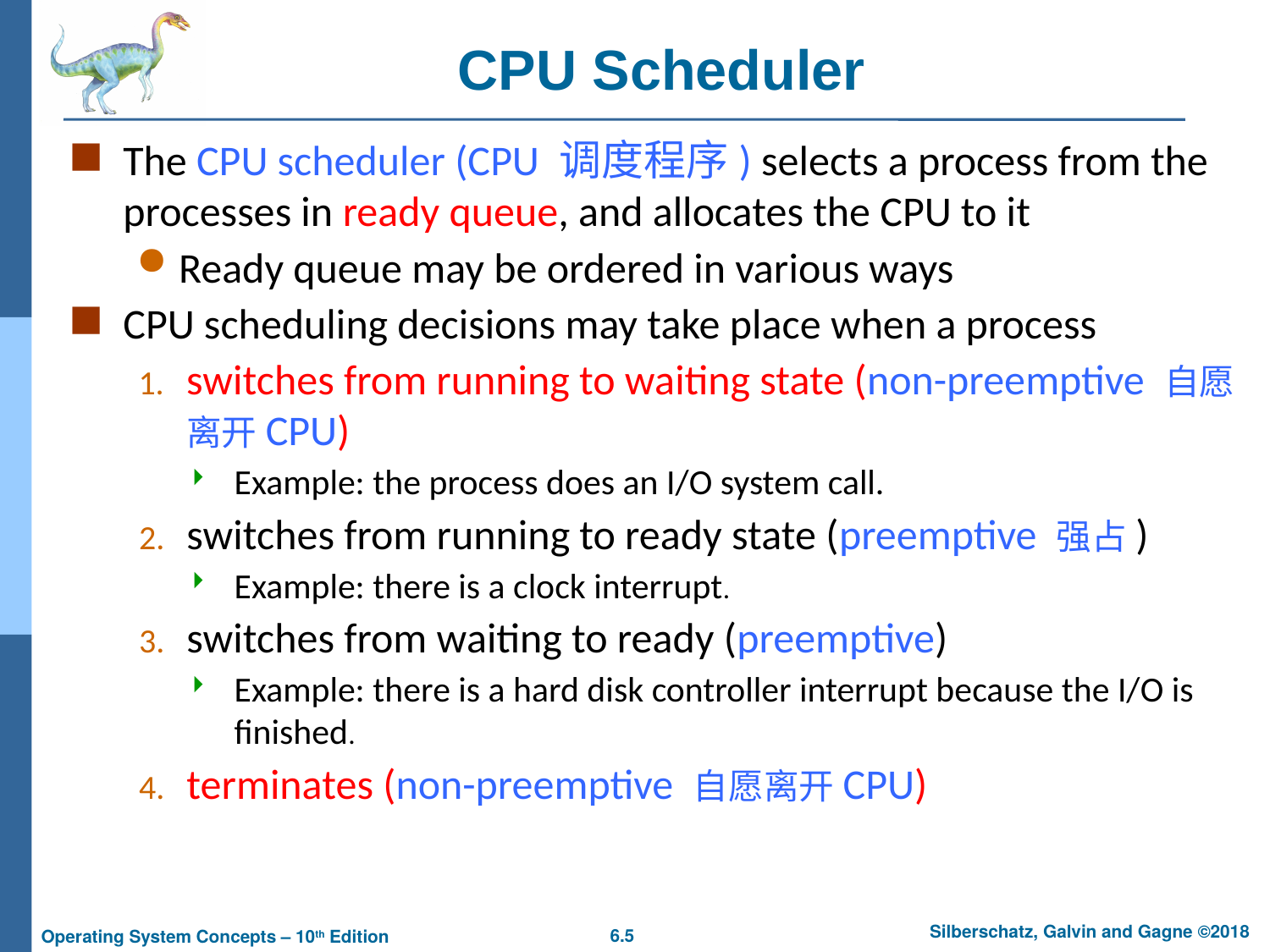

# CPU Scheduler
The CPU scheduler (CPU 调度程序) selects a process from the processes in ready queue, and allocates the CPU to it
Ready queue may be ordered in various ways
CPU scheduling decisions may take place when a process
switches from running to waiting state (non-preemptive 自愿离开CPU)
Example: the process does an I/O system call.
switches from running to ready state (preemptive 强占)
Example: there is a clock interrupt.
switches from waiting to ready (preemptive)
Example: there is a hard disk controller interrupt because the I/O is finished.
terminates (non-preemptive 自愿离开CPU)